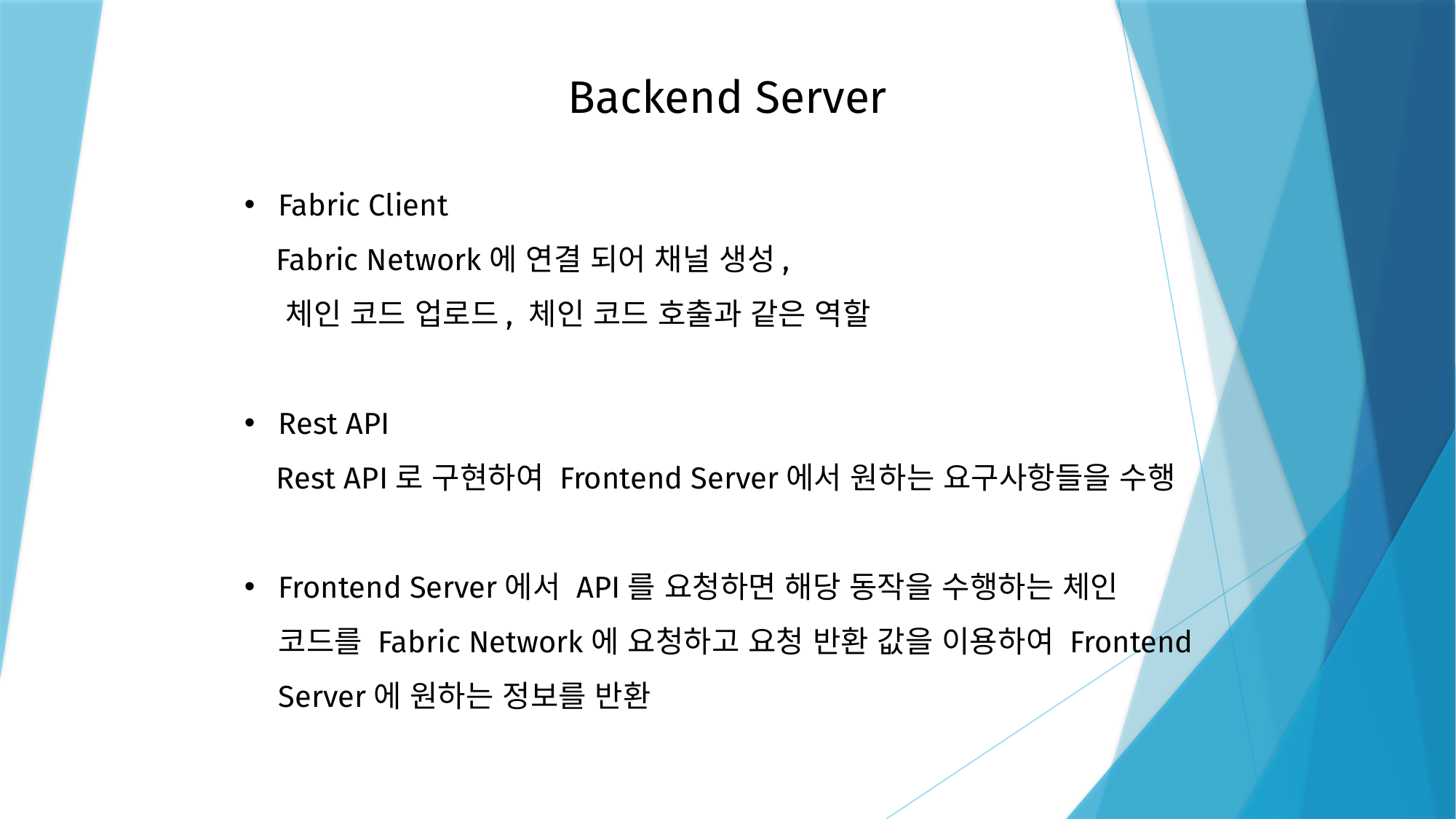

Backend Server
Fabric Client
    Fabric Network에 연결 되어 채널 생성,
    체인 코드 업로드, 체인 코드 호출과 같은 역할

Rest API
    Rest API로 구현하여 Frontend Server에서 원하는 요구사항들을 수행

Frontend Server에서 API를 요청하면 해당 동작을 수행하는 체인 코드를 Fabric Network에 요청하고 요청 반환 값을 이용하여 Frontend Server에 원하는 정보를 반환